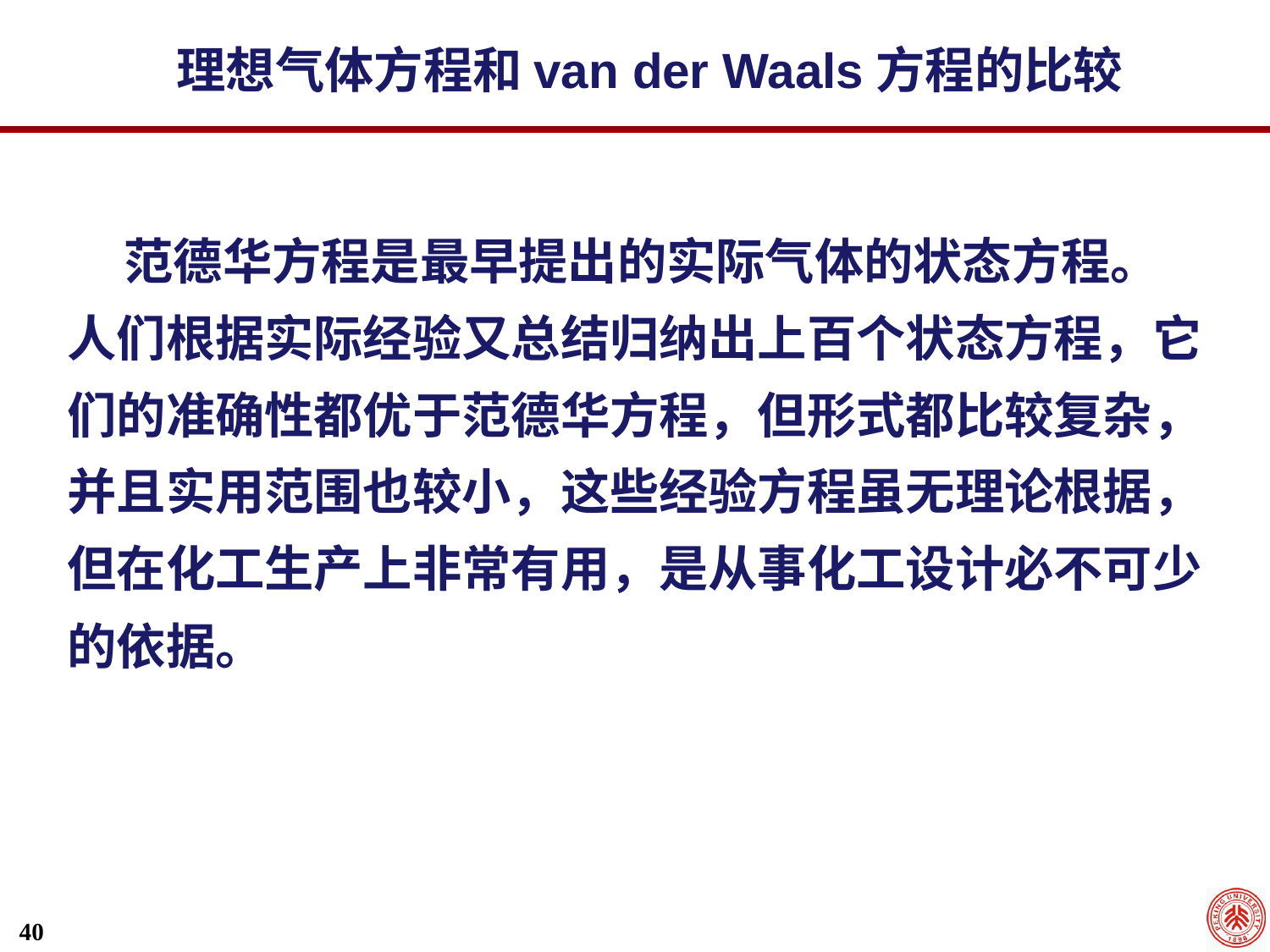

理想气体方程和van der Waals方程的比较

    范德华方程是最早提出的实际气体的状态方程。人们根据实际经验又总结归纳出上百个状态方程，它们的准确性都优于范德华方程，但形式都比较复杂，并且实用范围也较小，这些经验方程虽无理论根据，但在化工生产上非常有用，是从事化工设计必不可少的依据。
40